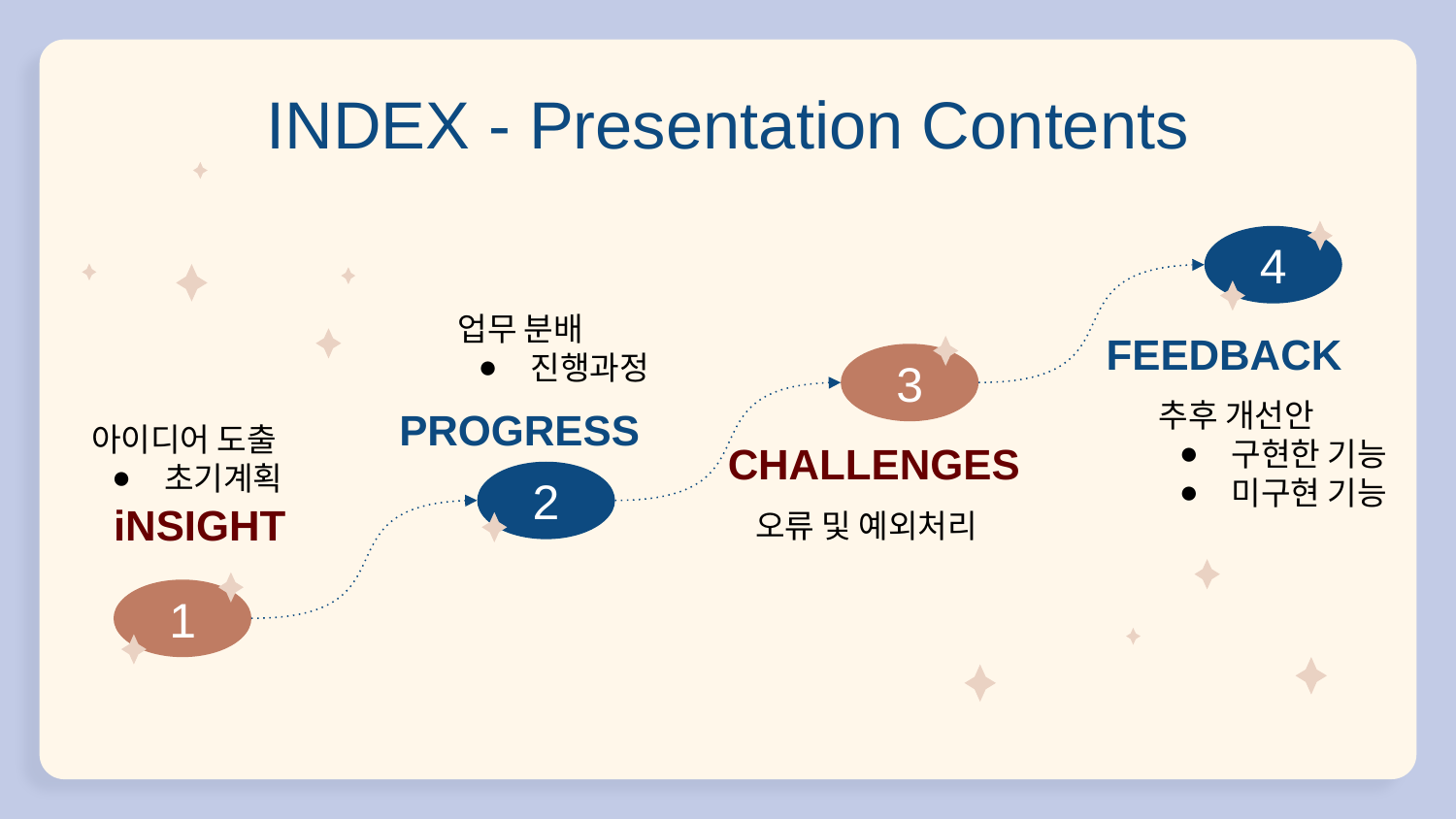

# INDEX - Presentation Contents

4

업무 분배
진행과정
FEEDBACK

3
추후 개선안
구현한 기능
미구현 기능
PROGRESS
아이디어 도출
초기계획
CHALLENGES

2
iNSIGHT
오류 및 예외처리

1